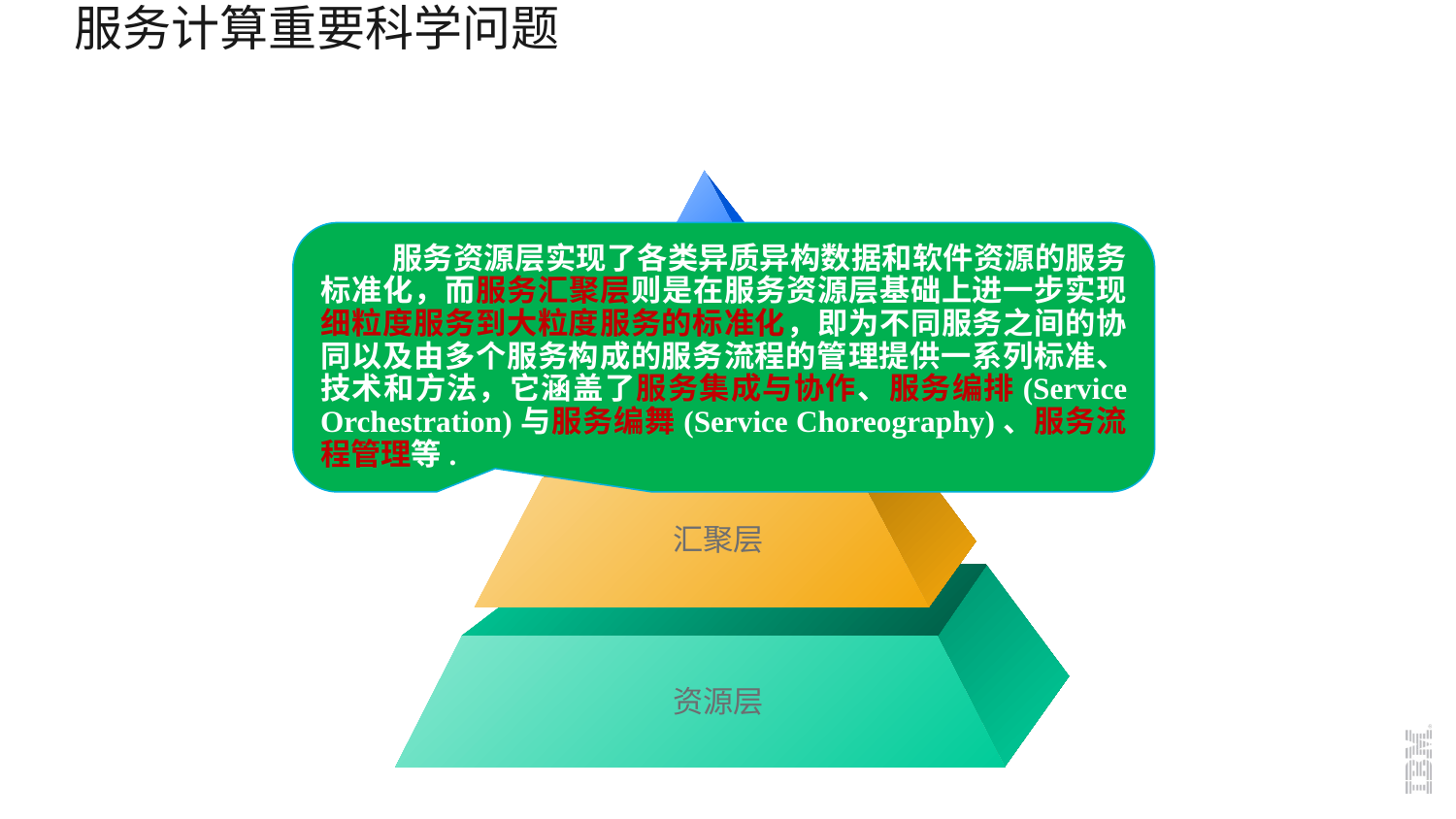

# 服务计算重要科学问题

         服务资源层实现了各类异质异构数据和软件资源的服务标准化，而服务汇聚层则是在服务资源层基础上进一步实现细粒度服务到大粒度服务的标准化，即为不同服务之间的协同以及由多个服务构成的服务流程的管理提供一系列标准、技术和方法，它涵盖了服务集成与协作、服务编排(Service Orchestration)与服务编舞(Service Choreography)、服务流程管理等.
系统层

应用层

汇聚层

资源层